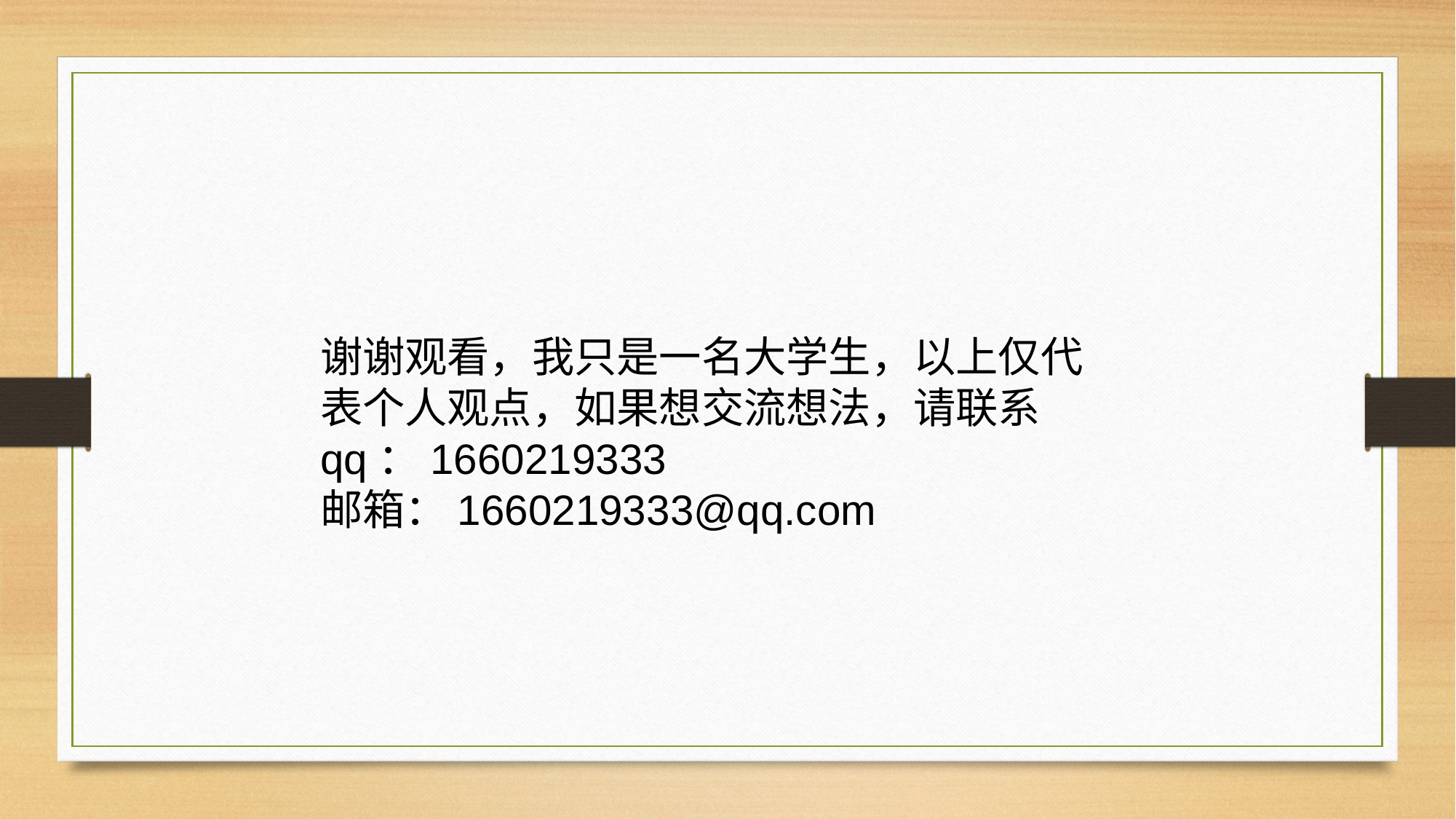

谢谢观看，我只是一名大学生，以上仅代表个人观点，如果想交流想法，请联系qq：1660219333
邮箱：1660219333@qq.com